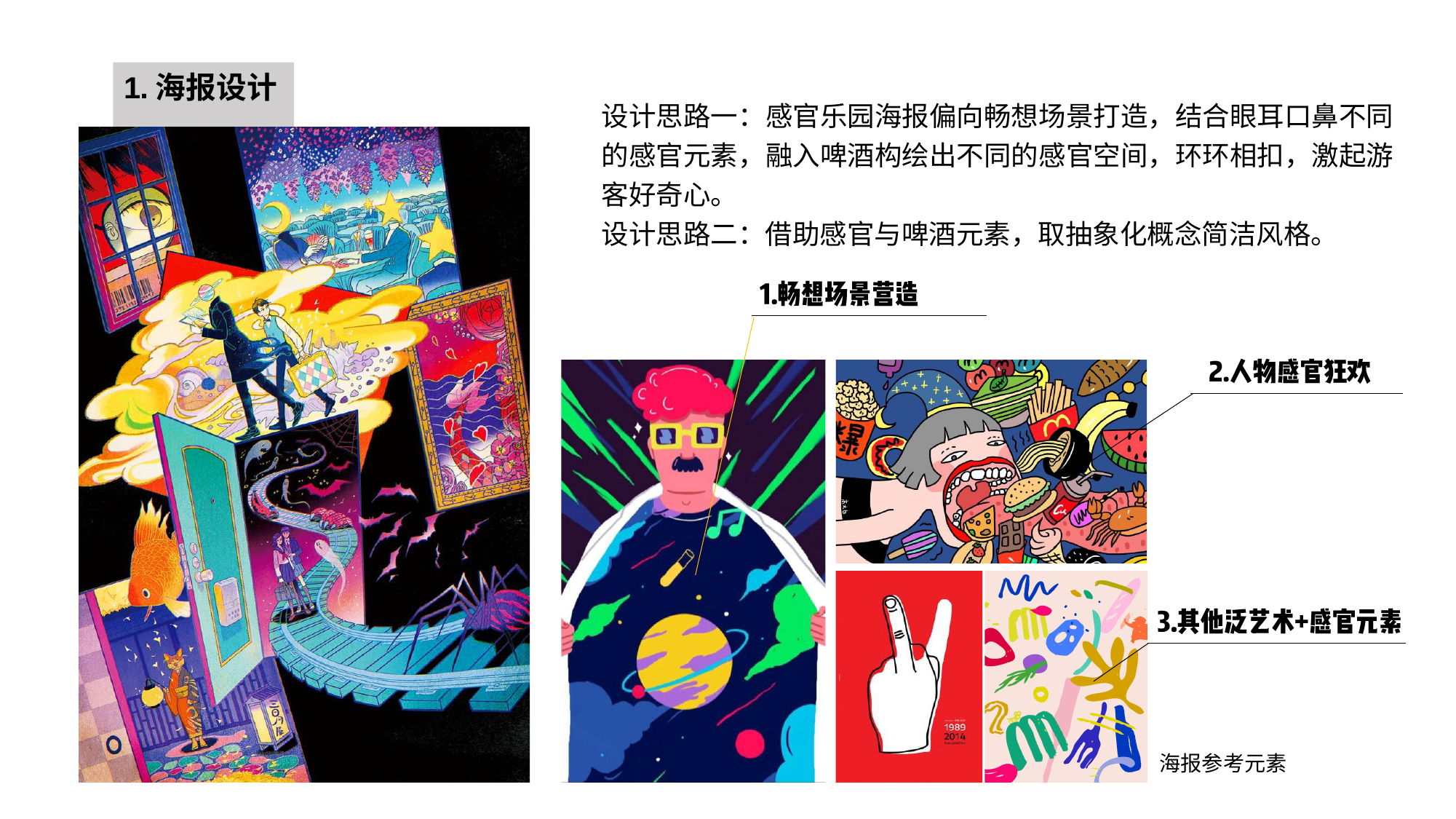

# 1.海报设计
设计思路一：感官乐园海报偏向畅想场景打造，结合眼耳口鼻不同 的感官元素，融入啤酒构绘出不同的感官空间，环环相扣，激起游 客好奇心。
设计思路二：借助感官与啤酒元素，取抽象化概念简洁风格。

海报参考元素